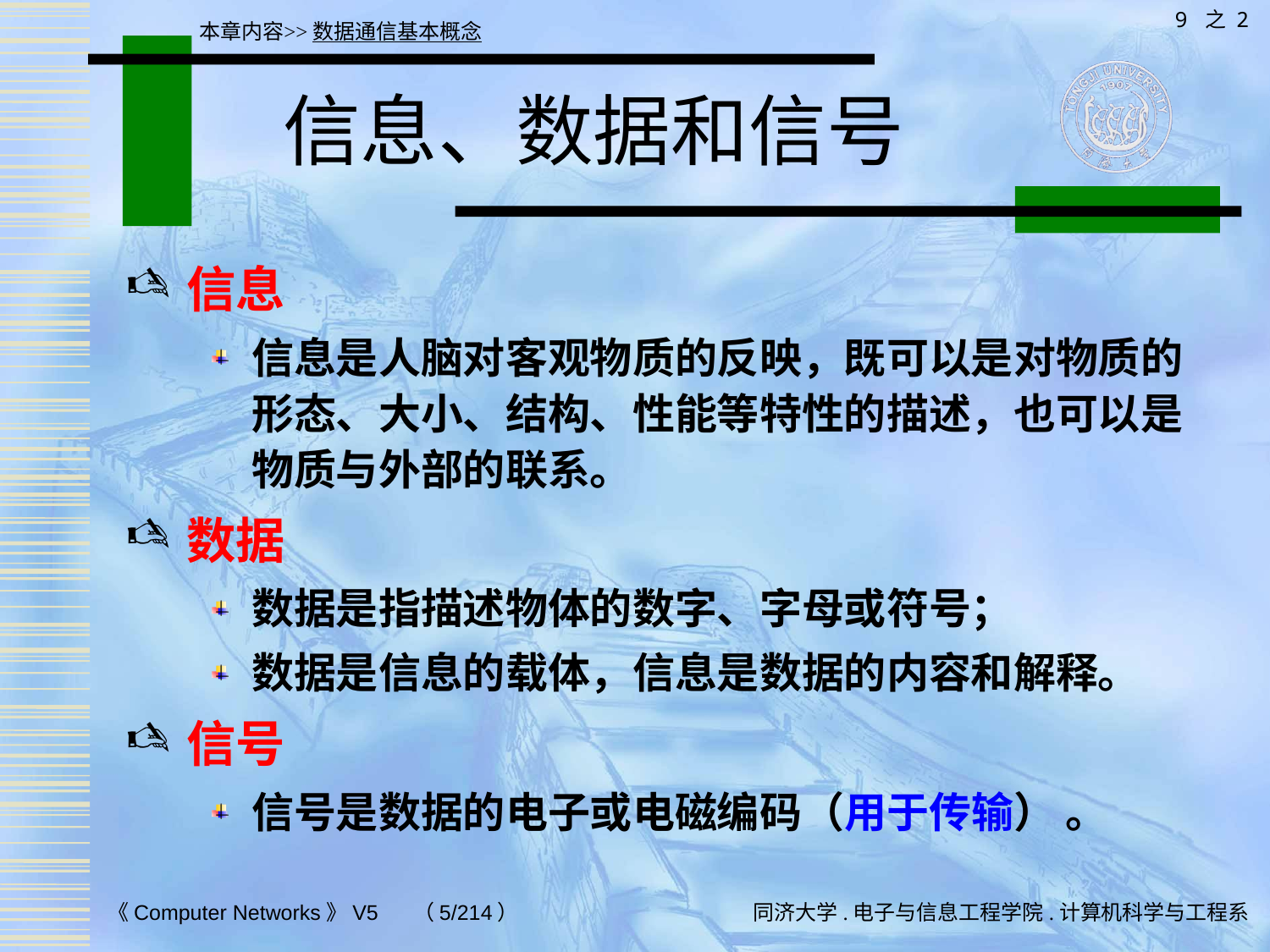

9 之 2
本章内容>>数据通信基本概念
# 信息、数据和信号
信息
信息是人脑对客观物质的反映，既可以是对物质的形态、大小、结构、性能等特性的描述，也可以是物质与外部的联系。
数据
数据是指描述物体的数字、字母或符号；
数据是信息的载体，信息是数据的内容和解释。
信号
信号是数据的电子或电磁编码（用于传输） 。